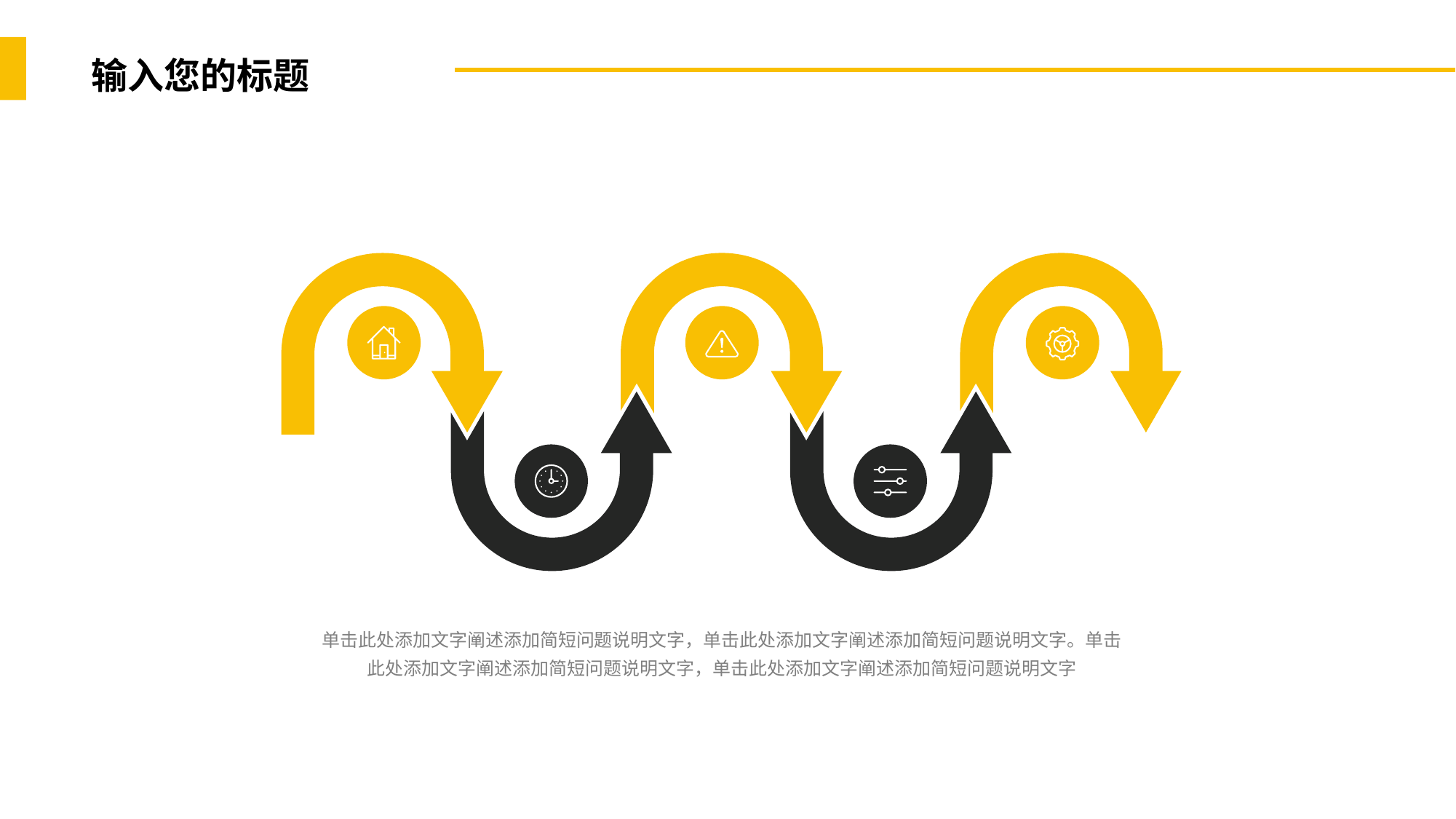

输入您的标题

单击此处添加文字阐述添加简短问题说明文字，单击此处添加文字阐述添加简短问题说明文字。单击此处添加文字阐述添加简短问题说明文字，单击此处添加文字阐述添加简短问题说明文字